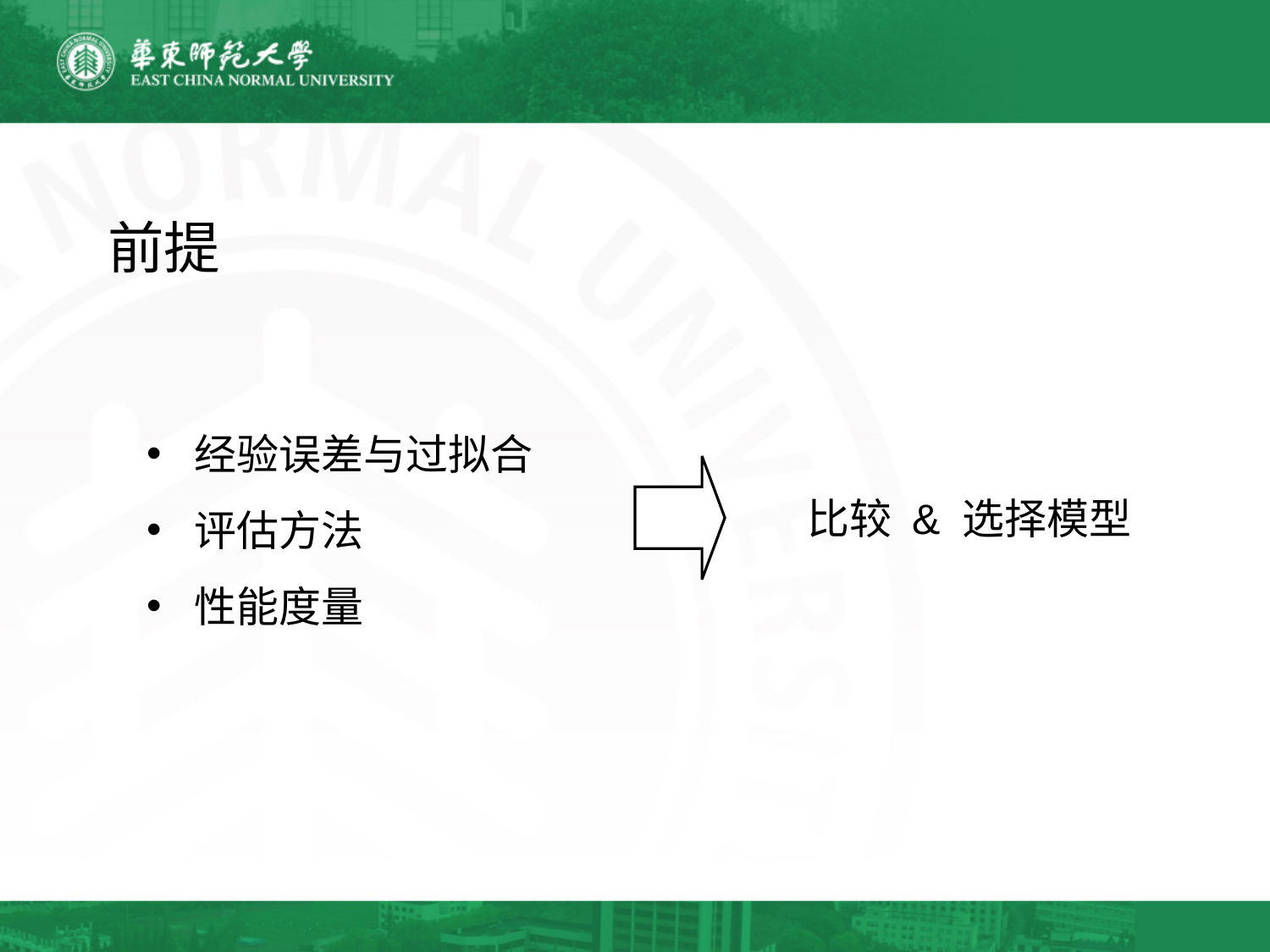

前提
经验误差与过拟合
评估方法
性能度量

比较 & 选择模型